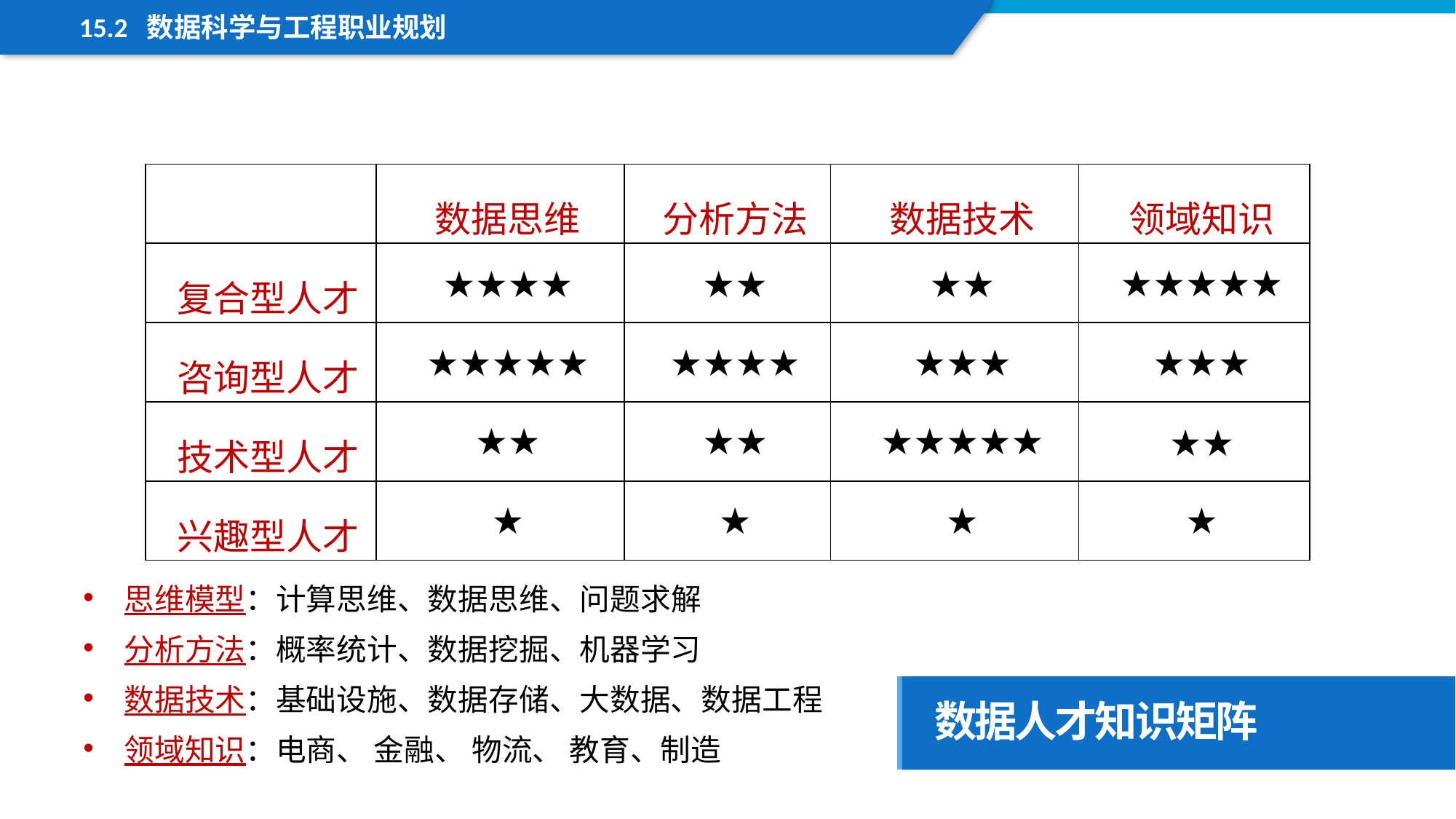

15.2  数据科学与工程职业规划
|  | 数据思维 | 分析方法 | 数据技术 | 领域知识 |
| --- | --- | --- | --- | --- |
| 复合型人才 | ★★★★ | ★★ | ★★ | ★★★★★ |
| 咨询型人才 | ★★★★★ | ★★★★ | ★★★ | ★★★ |
| 技术型人才 | ★★ | ★★ | ★★★★★ | ★★ |
| 兴趣型人才 | ★ | ★ | ★ | ★ |
思维模型：计算思维、数据思维、问题求解
分析方法：概率统计、数据挖掘、机器学习
数据技术：基础设施、数据存储、大数据、数据工程
领域知识：电商、 金融、 物流、 教育、制造
数据人才知识矩阵